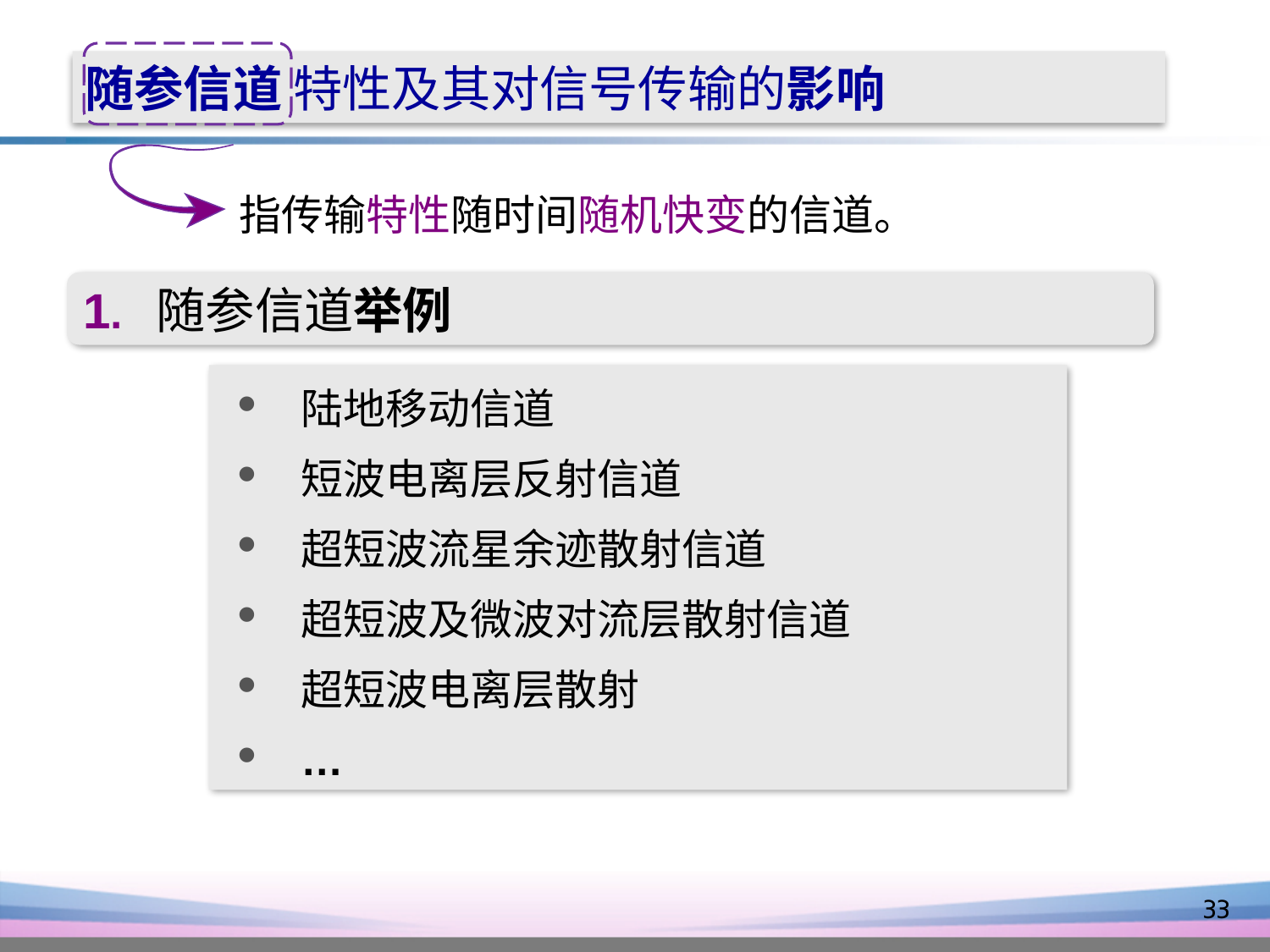

随参信道 特性及其对信号传输的影响

   指传输特性随时间随机快变的信道。
1.  随参信道举例
陆地移动信道
短波电离层反射信道
超短波流星余迹散射信道
超短波及微波对流层散射信道
超短波电离层散射
…
33